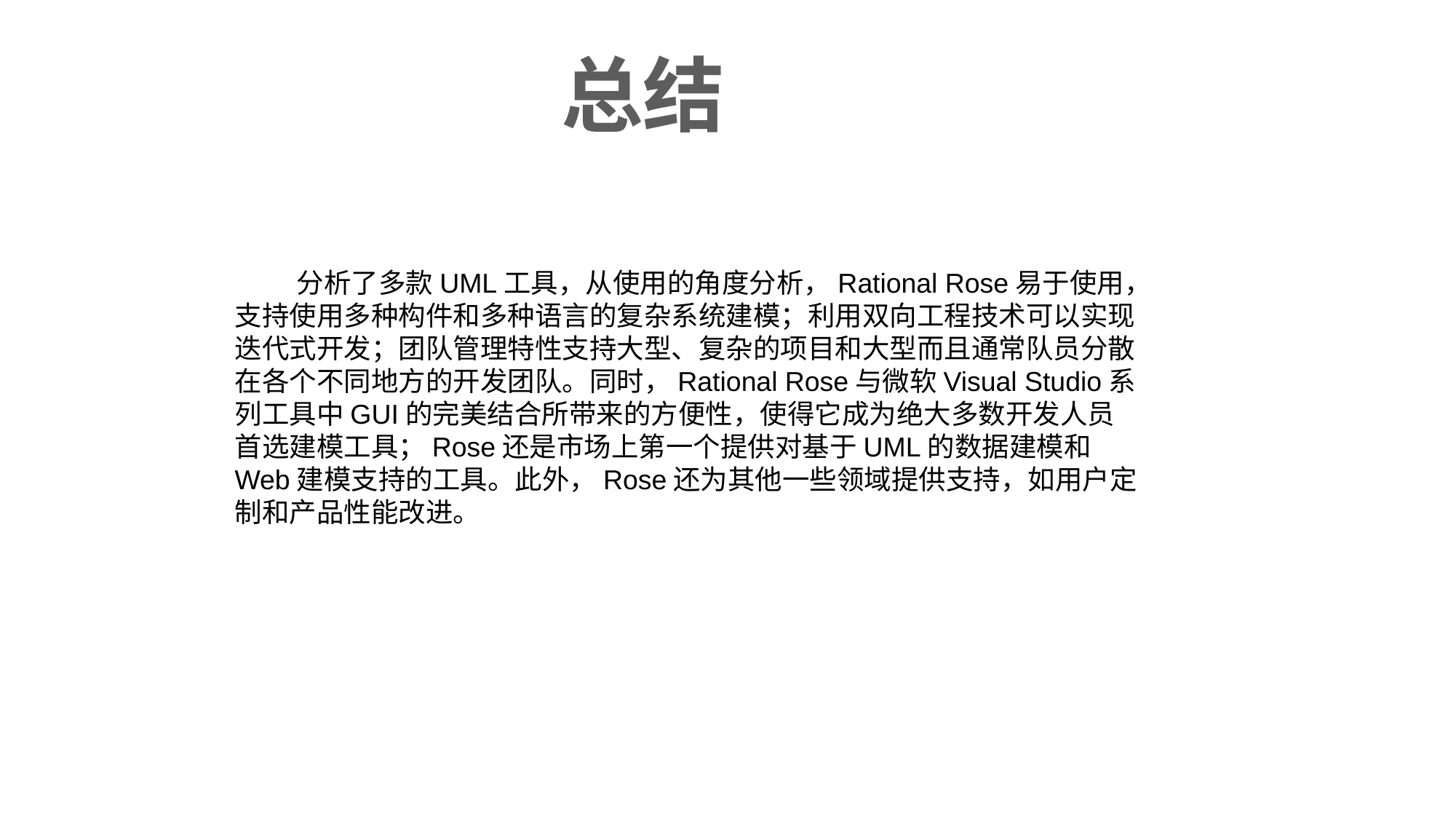

总结
         分析了多款UML工具，从使用的角度分析，Rational Rose易于使用，支持使用多种构件和多种语言的复杂系统建模；利用双向工程技术可以实现迭代式开发；团队管理特性支持大型、复杂的项目和大型而且通常队员分散在各个不同地方的开发团队。同时，Rational Rose与微软Visual Studio系列工具中GUI的完美结合所带来的方便性，使得它成为绝大多数开发人员首选建模工具；Rose还是市场上第一个提供对基于UML的数据建模和Web建模支持的工具。此外，Rose还为其他一些领域提供支持，如用户定制和产品性能改进。